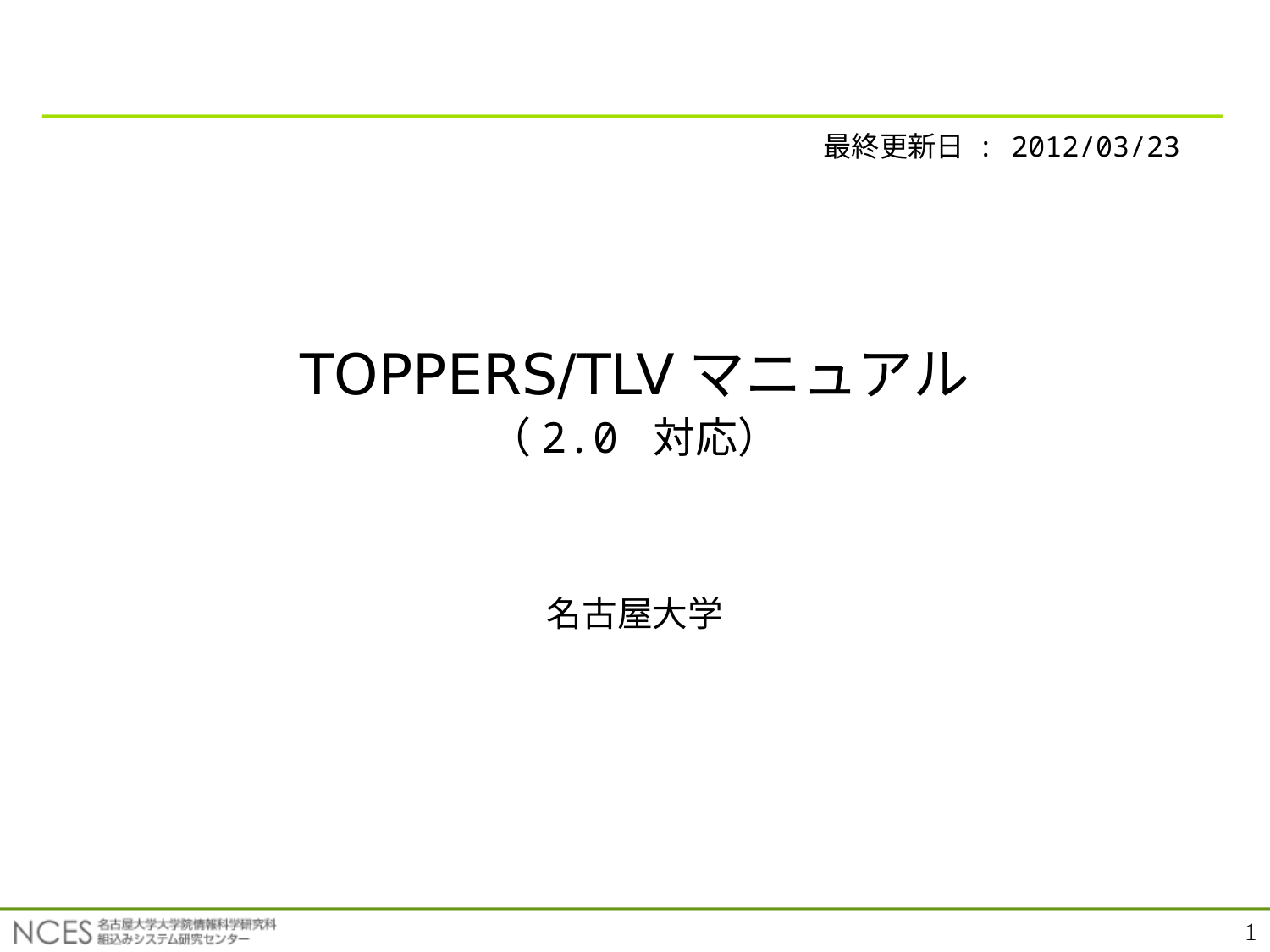

最終更新日 : 2012/03/23
# TOPPERS/TLVマニュアル （2.0 対応）

名古屋大学
1